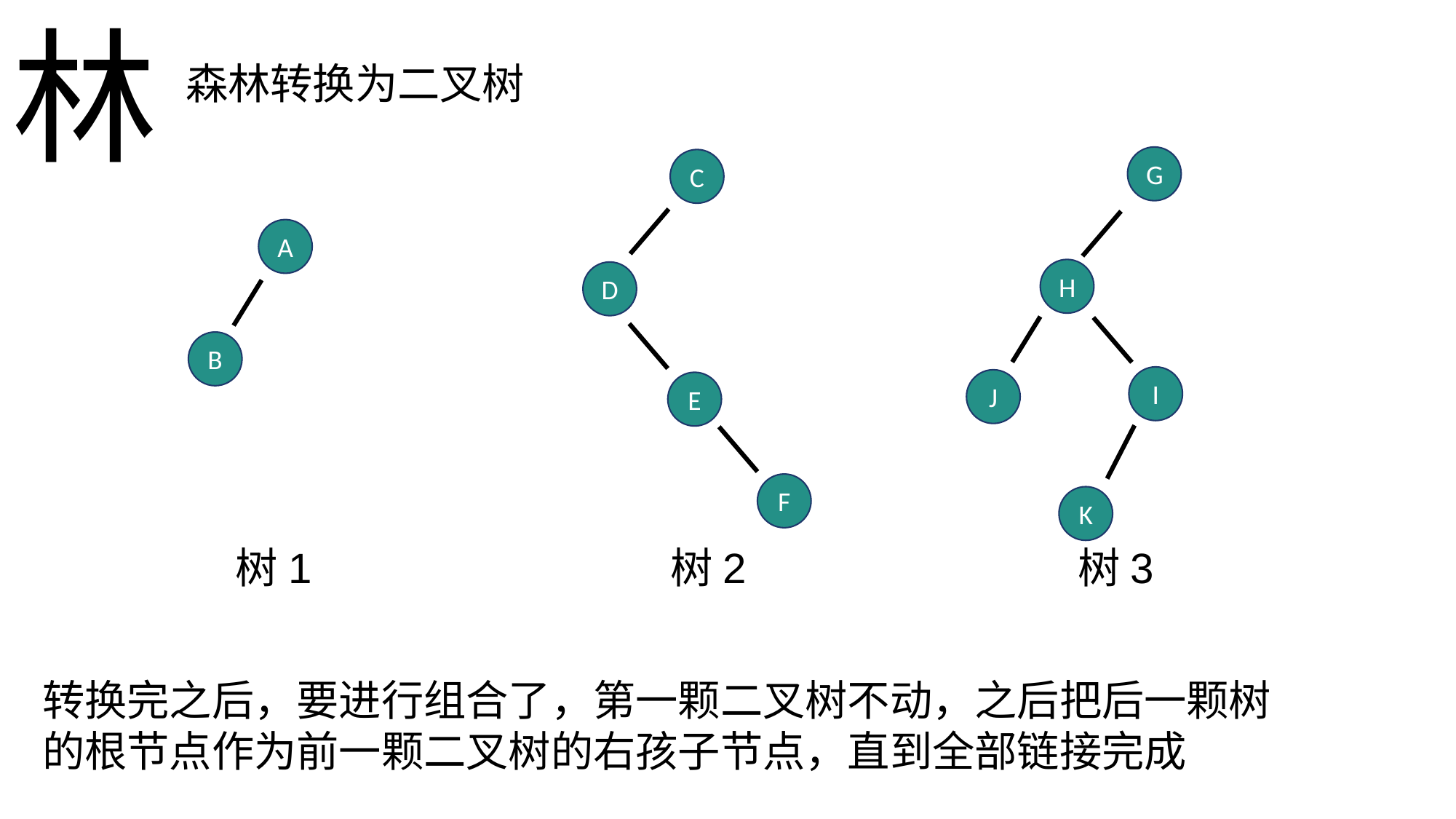

林
A
B
E
C
F
D
G
现在我给你一个森林，你能否把它转换为一个二叉树？
森林转换为二叉树
G
C
A
H
D
B
I
J
E
F
K
树1
树2
树3
转换完之后，要进行组合了，第一颗二叉树不动，之后把后一颗树的根节点作为前一颗二叉树的右孩子节点，直到全部链接完成